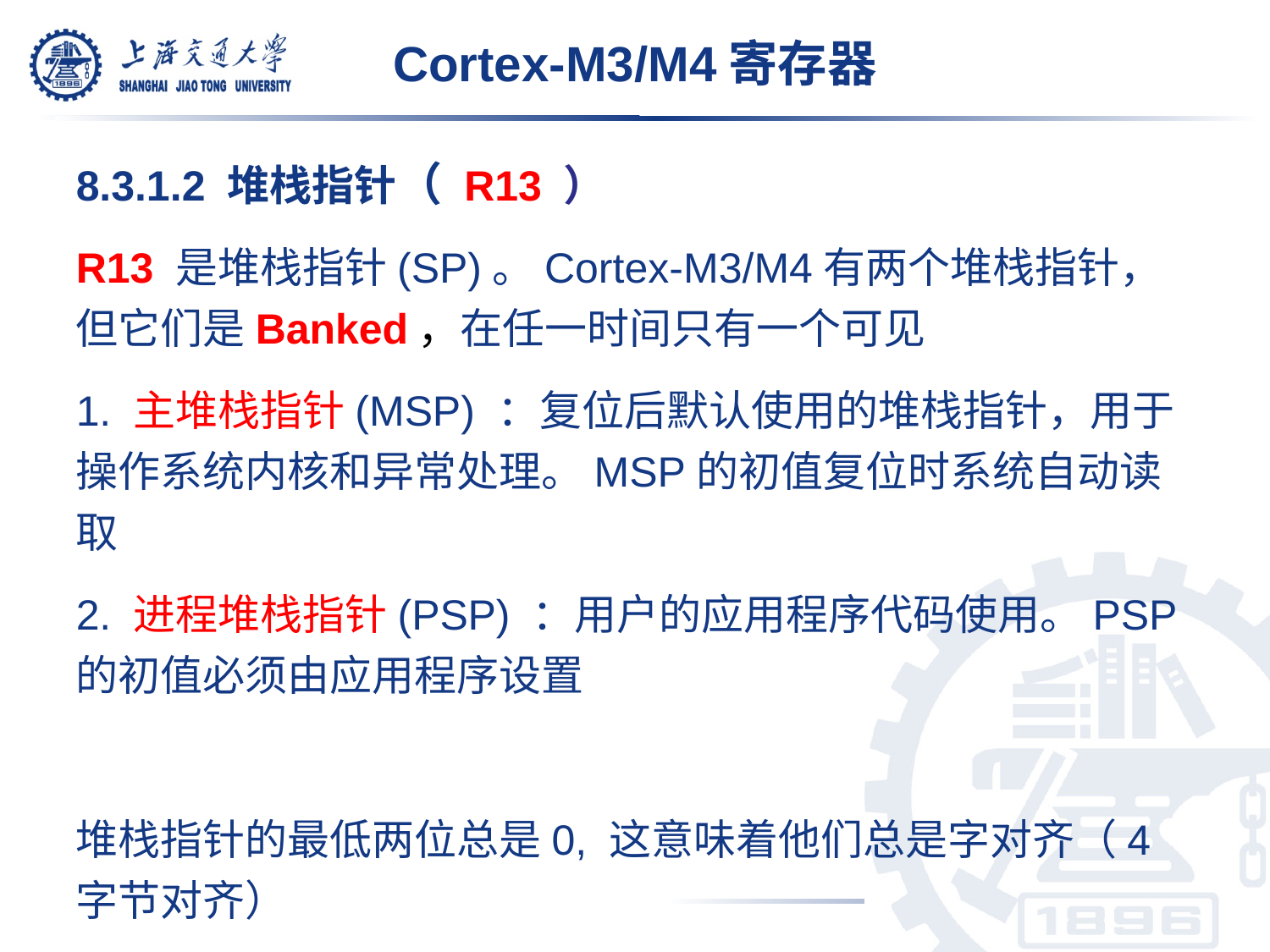

# Cortex-M3/M4寄存器
8.3.1.2 堆栈指针（ R13 ）
R13 是堆栈指针(SP)。Cortex-M3/M4有两个堆栈指针，但它们是Banked，在任一时间只有一个可见
1. 主堆栈指针(MSP) ：复位后默认使用的堆栈指针，用于操作系统内核和异常处理。MSP的初值复位时系统自动读取
2. 进程堆栈指针(PSP) ：用户的应用程序代码使用。PSP的初值必须由应用程序设置

堆栈指针的最低两位总是0, 这意味着他们总是字对齐（4字节对齐）